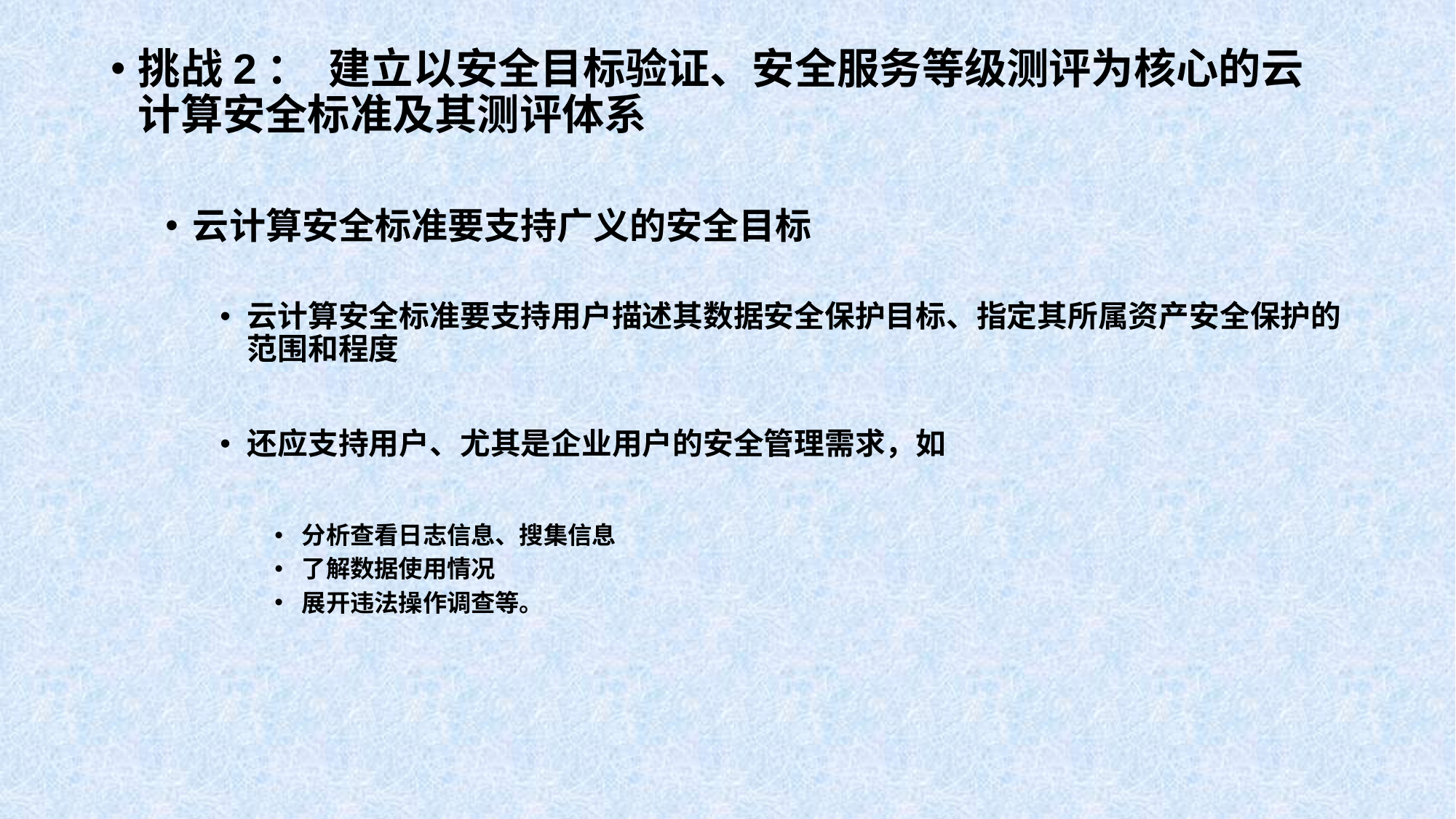

挑战2：  建立以安全目标验证、安全服务等级测评为核心的云计算安全标准及其测评体系

云计算安全标准要支持广义的安全目标

云计算安全标准要支持用户描述其数据安全保护目标、指定其所属资产安全保护的范围和程度

还应支持用户、尤其是企业用户的安全管理需求，如

分析查看日志信息、搜集信息
了解数据使用情况
展开违法操作调查等。